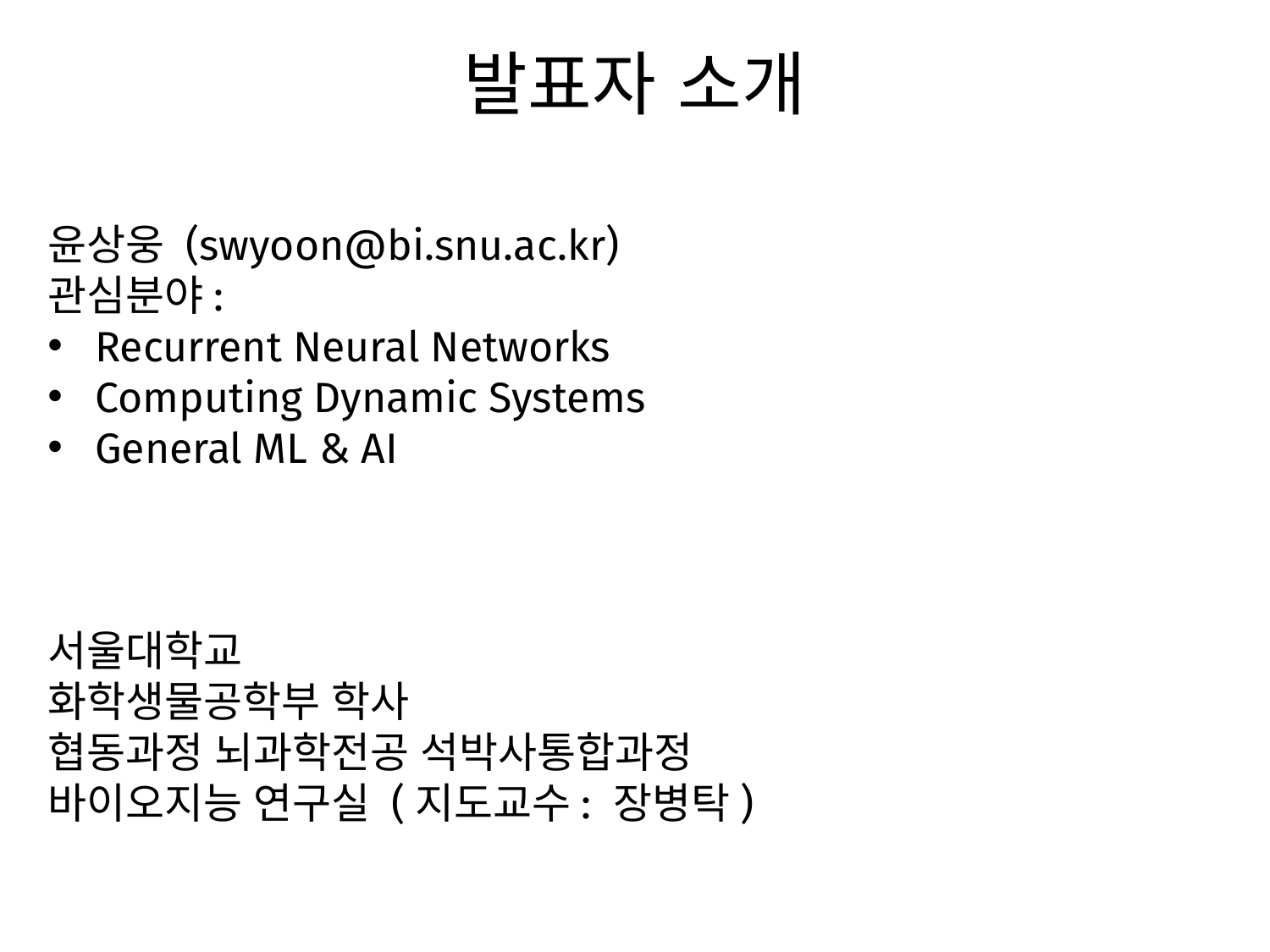

# 발표자 소개
윤상웅 (swyoon@bi.snu.ac.kr)
관심분야:
Recurrent Neural Networks
Computing Dynamic Systems
General ML & AI

서울대학교
화학생물공학부 학사
협동과정 뇌과학전공 석박사통합과정
바이오지능 연구실 (지도교수: 장병탁)